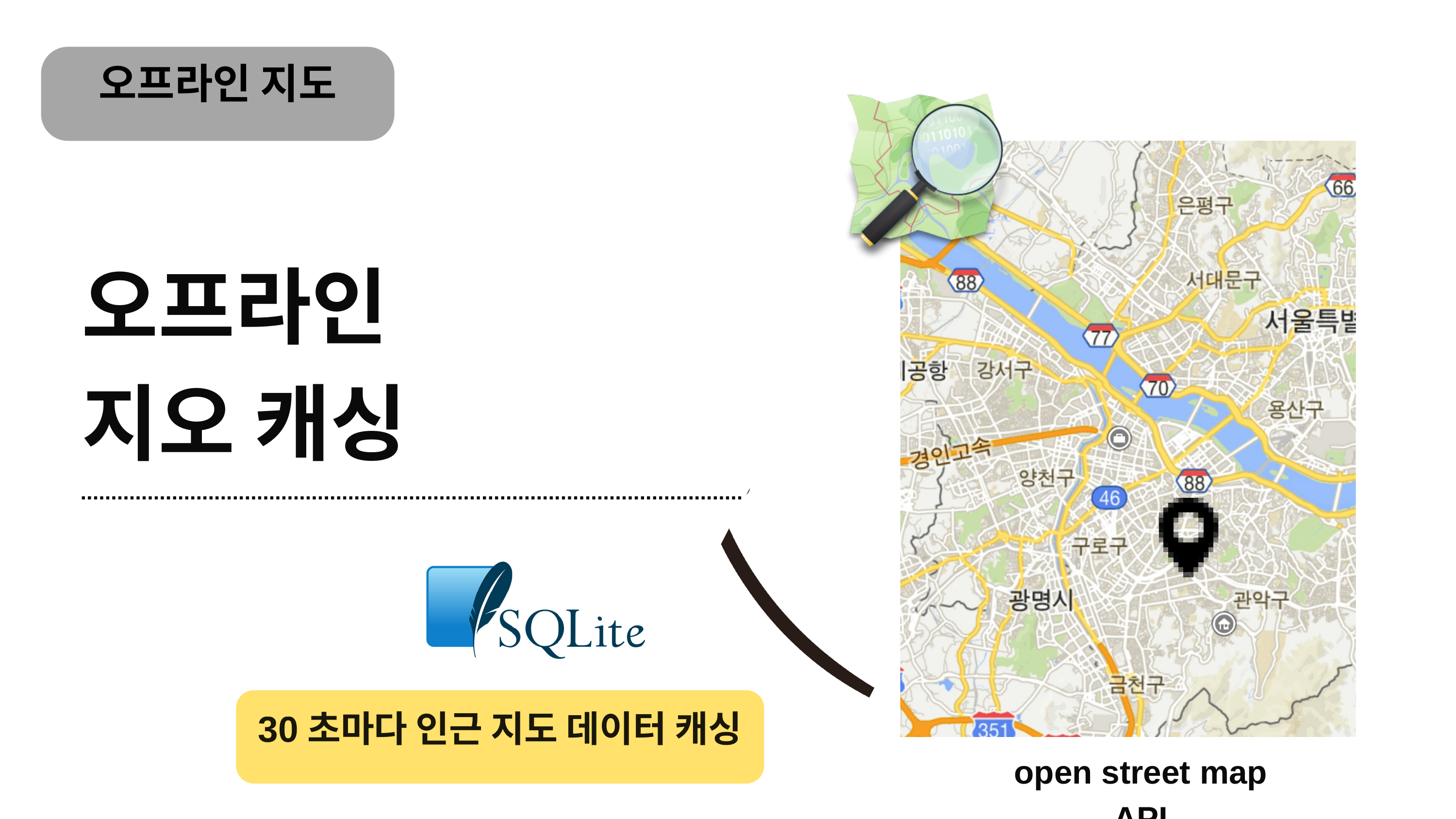

오프라인 지도

오프라인
지오 캐싱

30초마다 인근 지도 데이터 캐싱
open street map API